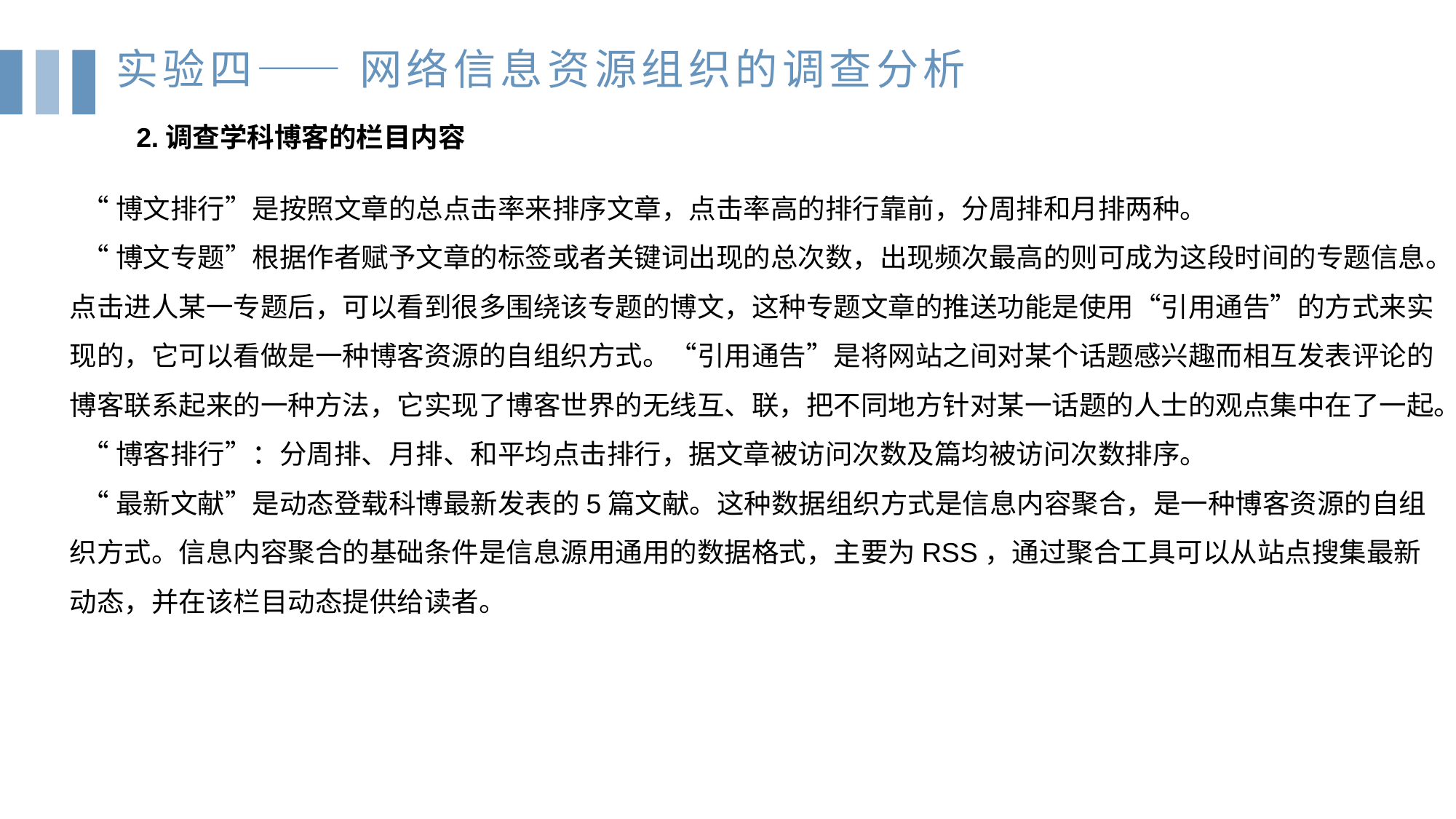

实验四—— 网络信息资源组织的调查分析

2.调查学科博客的栏目内容

  “博文排行”是按照文章的总点击率来排序文章，点击率高的排行靠前，分周排和月排两种。
  “博文专题”根据作者赋予文章的标签或者关键词出现的总次数，出现频次最高的则可成为这段时间的专题信息。点击进人某一专题后，可以看到很多围绕该专题的博文，这种专题文章的推送功能是使用“引用通告”的方式来实现的，它可以看做是一种博客资源的自组织方式。“引用通告”是将网站之间对某个话题感兴趣而相互发表评论的博客联系起来的一种方法，它实现了博客世界的无线互、联，把不同地方针对某一话题的人士的观点集中在了一起。
  “博客排行”：分周排、月排、和平均点击排行，据文章被访问次数及篇均被访问次数排序。
  “最新文献”是动态登载科博最新发表的5篇文献。这种数据组织方式是信息内容聚合，是一种博客资源的自组织方式。信息内容聚合的基础条件是信息源用通用的数据格式，主要为RSS，通过聚合工具可以从站点搜集最新动态，并在该栏目动态提供给读者。